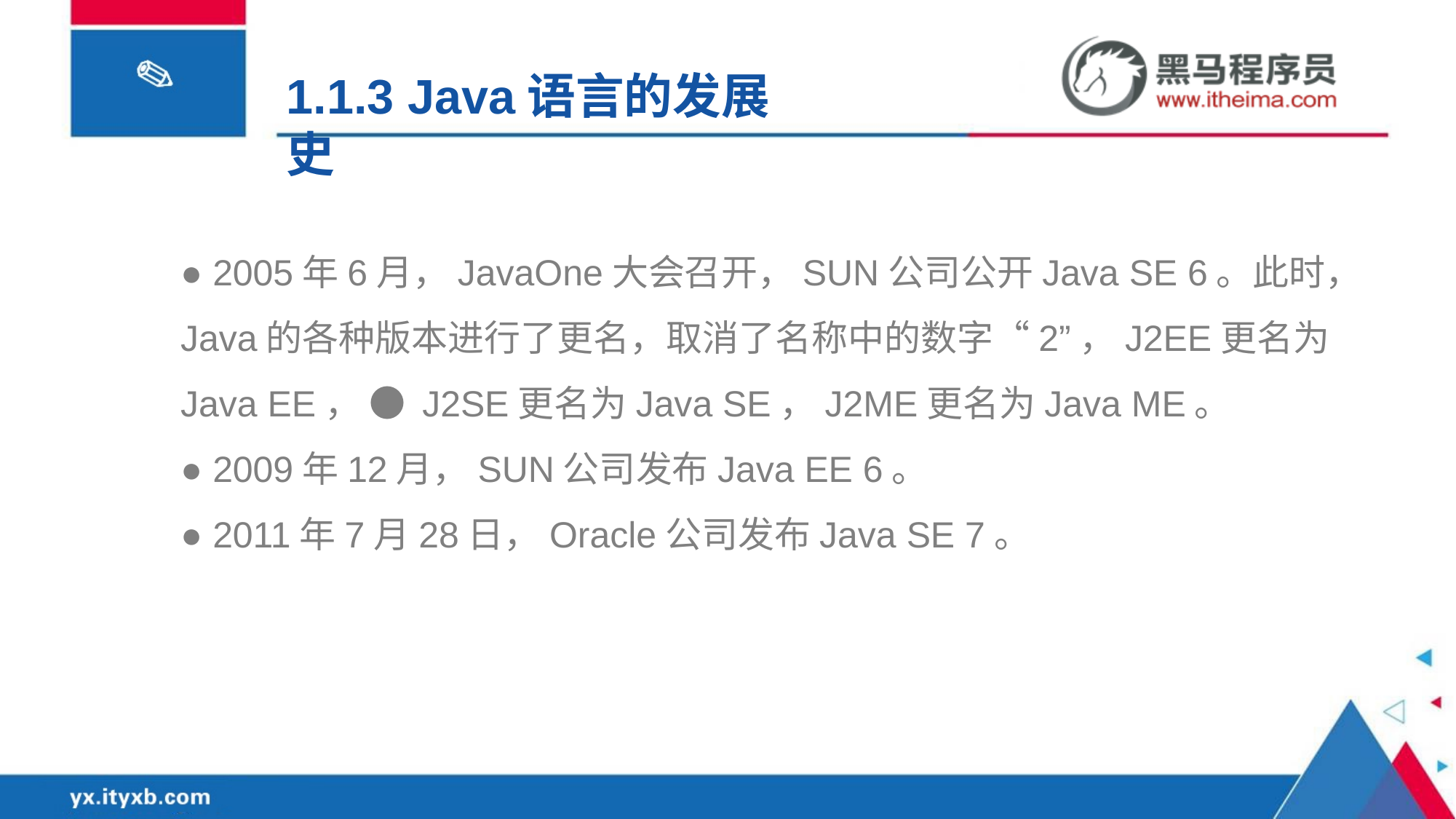

1.1.3 Java语言的发展史
● 2005年6月，JavaOne大会召开，SUN公司公开Java SE 6。此时，Java的各种版本进行了更名，取消了名称中的数字“2”，J2EE更名为Java EE， ● J2SE更名为Java SE，J2ME更名为Java ME。
● 2009年12月，SUN公司发布Java EE 6。
● 2011年7月28日，Oracle公司发布Java SE 7。